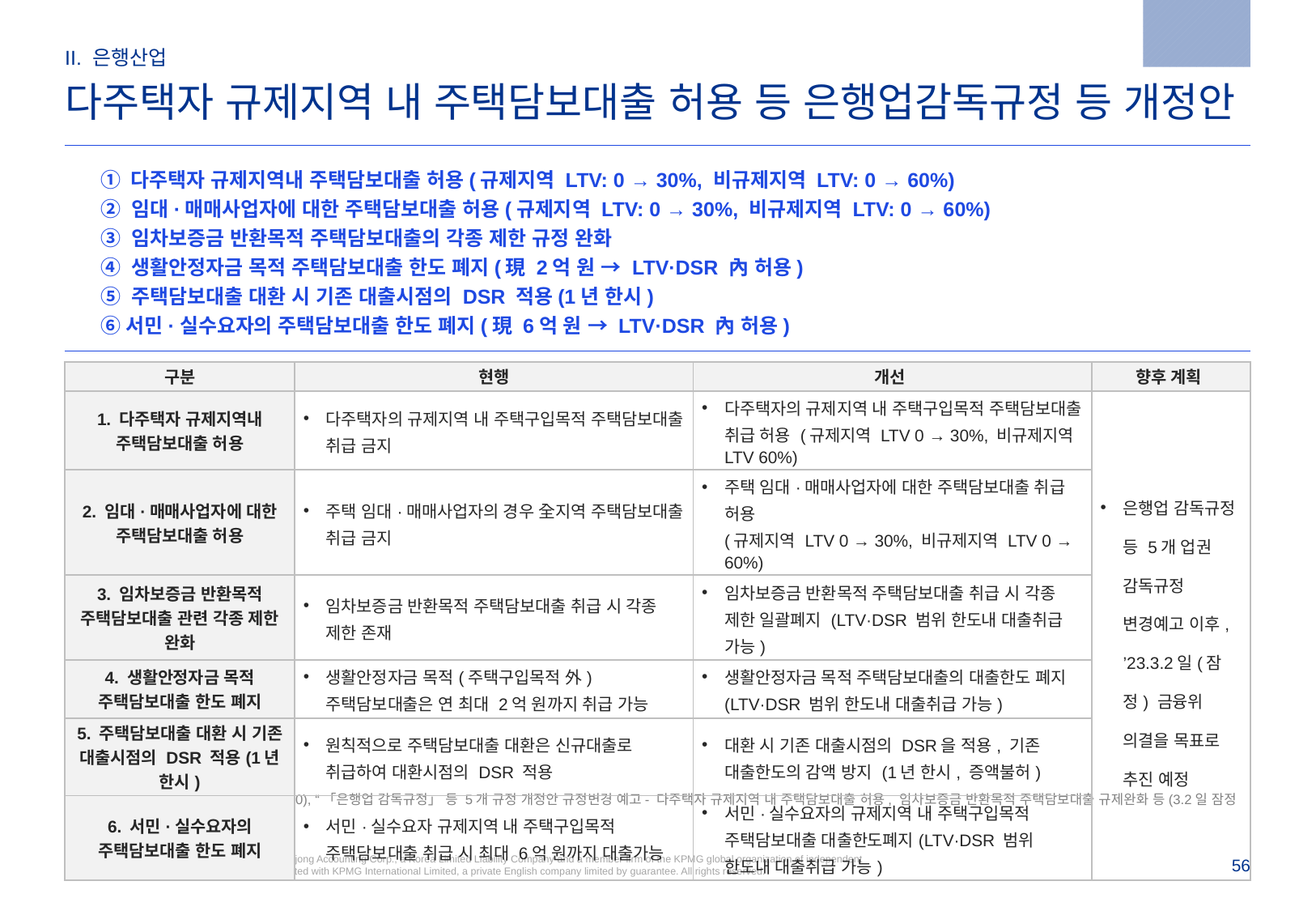

2023.2.10
II. 은행산업
다주택자 규제지역 내 주택담보대출 허용 등 은행업감독규정 등 개정안
① 다주택자 규제지역내 주택담보대출 허용(규제지역 LTV: 0 → 30%, 비규제지역 LTV: 0 → 60%)
② 임대·매매사업자에 대한 주택담보대출 허용(규제지역 LTV: 0 → 30%, 비규제지역 LTV: 0 → 60%)
③ 임차보증금 반환목적 주택담보대출의 각종 제한 규정 완화
④ 생활안정자금 목적 주택담보대출 한도 폐지(現 2억 원 → LTV·DSR 內 허용)
⑤ 주택담보대출 대환 시 기존 대출시점의 DSR 적용(1년 한시)
⑥서민·실수요자의 주택담보대출 한도 폐지(現 6억 원 → LTV·DSR 內 허용)
| 구분 | 현행 | 개선 | 향후 계획 |
| --- | --- | --- | --- |
| 1. 다주택자 규제지역내 주택담보대출 허용 | 다주택자의 규제지역 내 주택구입목적 주택담보대출 취급 금지 | 다주택자의 규제지역 내 주택구입목적 주택담보대출 취급 허용 (규제지역 LTV 0 → 30%, 비규제지역 LTV 60%) | 은행업 감독규정 등 5개 업권 감독규정 변경예고 이후, ’23.3.2일(잠정) 금융위 의결을 목표로 추진 예정 |
| 2. 임대·매매사업자에 대한 주택담보대출 허용 | 주택 임대·매매사업자의 경우 全지역 주택담보대출 취급 금지 | 주택 임대·매매사업자에 대한 주택담보대출 취급 허용 (규제지역 LTV 0 → 30%, 비규제지역 LTV 0 → 60%) | 승인요건에 부합하는 신청 증가 |
| 3. 임차보증금 반환목적 주택담보대출 관련 각종 제한 완화 | 임차보증금 반환목적 주택담보대출 취급 시 각종 제한 존재 | 임차보증금 반환목적 주택담보대출 취급 시 각종 제한 일괄폐지 (LTV·DSR 범위 한도내 대출취급 가능) | 공시정보에 대한 이해도와 활용도 제고, 불필요한 오해 예방 |
| 4. 생활안정자금 목적 주택담보대출 한도 폐지 | 생활안정자금 목적(주택구입목적 外) 주택담보대출은 연 최대 2억 원까지 취급 가능 | 생활안정자금 목적 주택담보대출의 대출한도 폐지 (LTV·DSR 범위 한도내 대출취급 가능) | 보다 정확한 소비자 정보 제공, 금융회사별 비교 용이, 거래 금융회사 선택시 합리적 의사결정에 도움 |
| 5. 주택담보대출 대환 시 기존 대출시점의 DSR 적용(1년 한시) | 원칙적으로 주택담보대출 대환은 신규대출로 취급하여 대환시점의 DSR 적용 | 대환 시 기존 대출시점의 DSR을 적용, 기존 대출한도의 감액 방지 (1년 한시, 증액불허) | 금리인하요구 거절 사유 명확화 본인의 신용상태에 대한 인지와 대응 제고 |
| 6. 서민·실수요자의 주택담보대출 한도 폐지 | 서민·실수요자 규제지역 내 주택구입목적 주택담보대출 취급 시 최대 6억 원까지 대출가능 | 서민·실수요자의 규제지역 내 주택구입목적 주택담보대출 대출한도폐지(LTV·DSR 범위 한도내 대출취급 가능) |  |
Source: 금융위원회 보도자료(2023.2.10), “「은행업 감독규정」 등 5개 규정 개정안 규정변경 예고- 다주택자 규제지역 내 주택담보대출 허용, 임차보증금 반환목적 주택담보대출 규제완화 등(3.2일 잠정 시행 예정) –”.